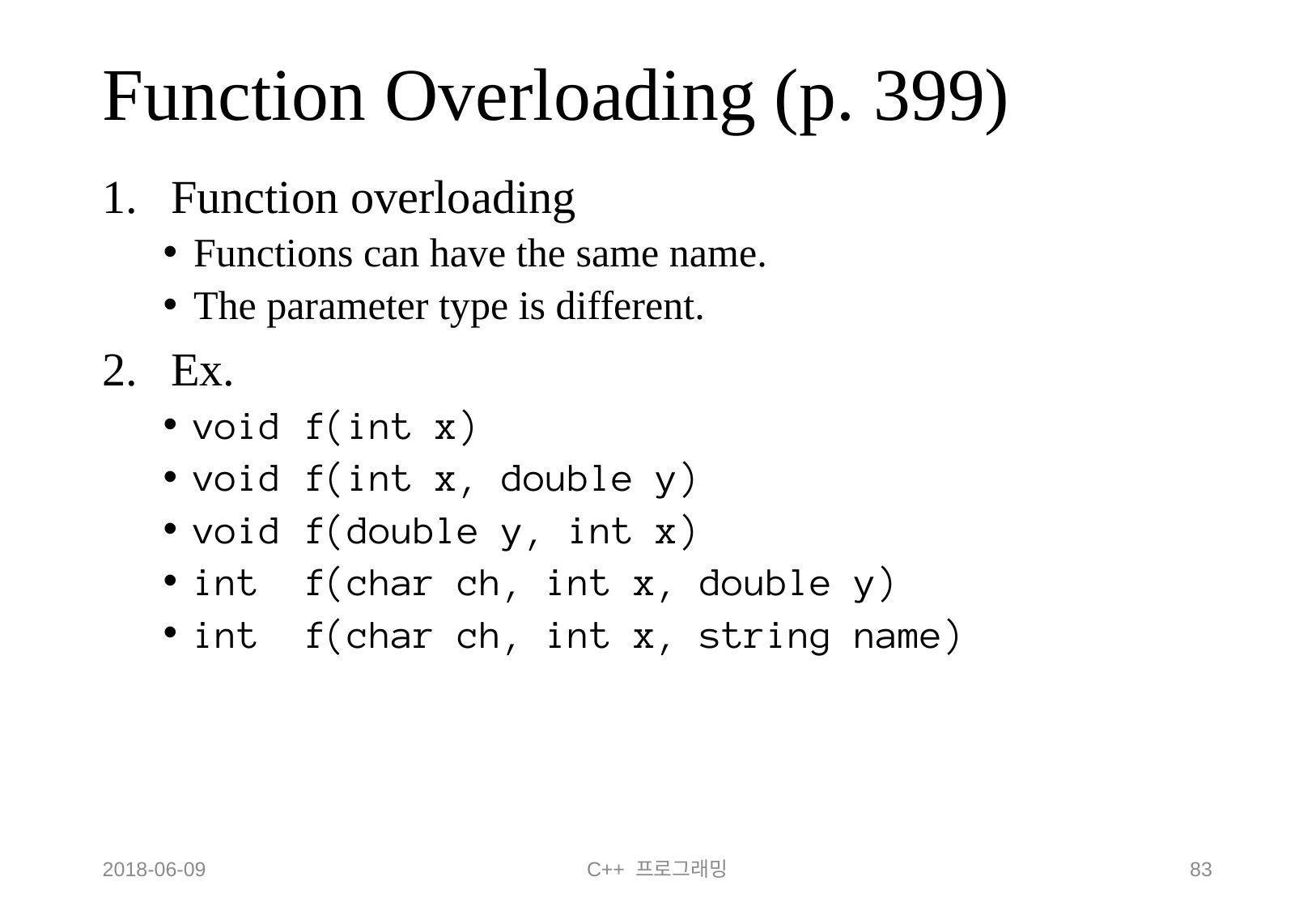

# Function Overloading (p. 399)
Function overloading
Functions can have the same name.
The parameter type is different.
Ex.
void f(int x)
void f(int x, double y)
void f(double y, int x)
int  f(char ch, int x, double y)
int  f(char ch, int x, string name)
2018-06-09
C++ 프로그래밍
83